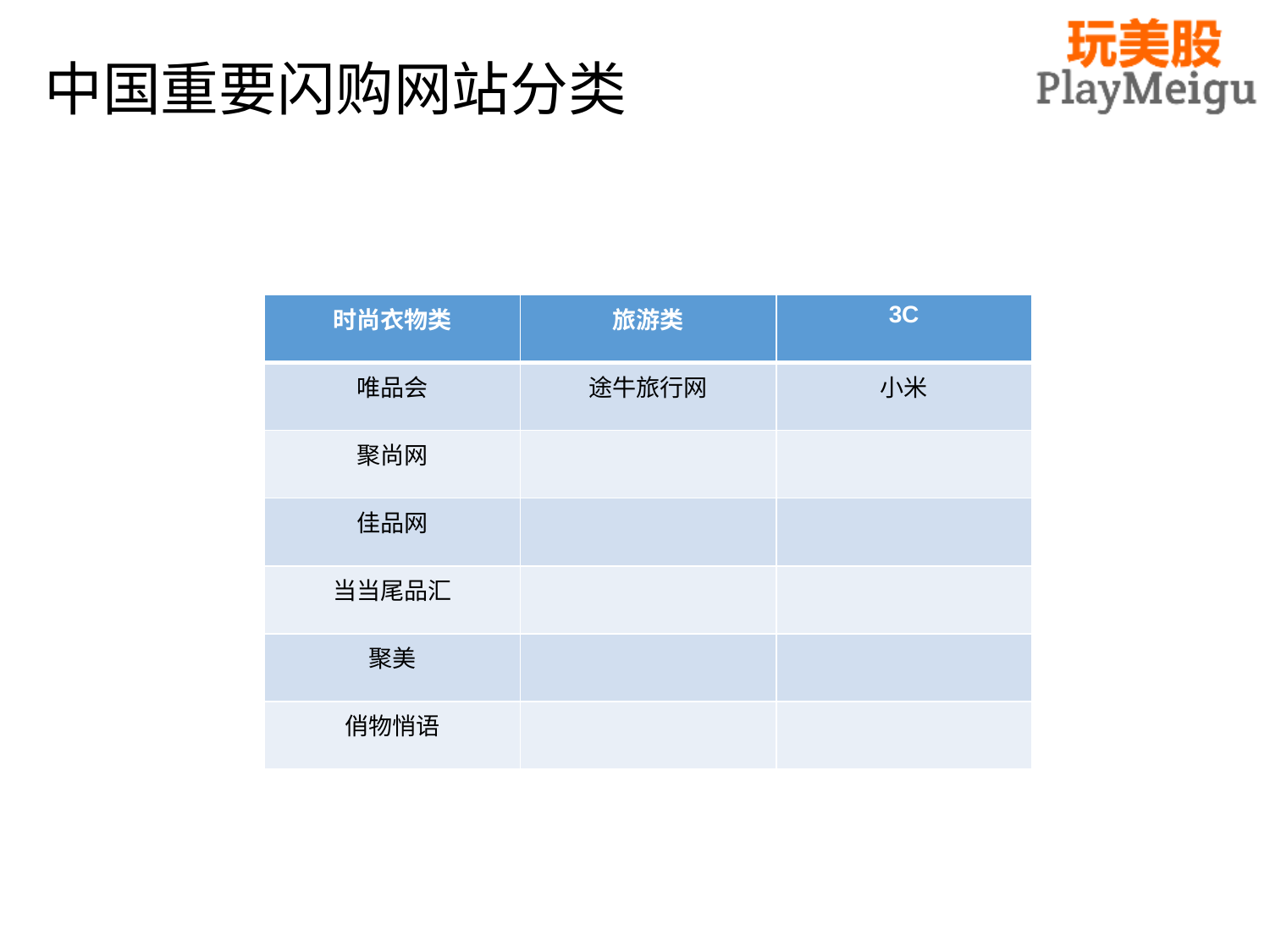

# 中国重要闪购网站分类
| 时尚衣物类 | 旅游类 | 3C |
| --- | --- | --- |
| 唯品会 | 途牛旅行网 | 小米 |
| 聚尚网 |  |  |
| 佳品网 |  |  |
| 当当尾品汇 |  |  |
| 聚美 |  |  |
| 俏物悄语 |  |  |